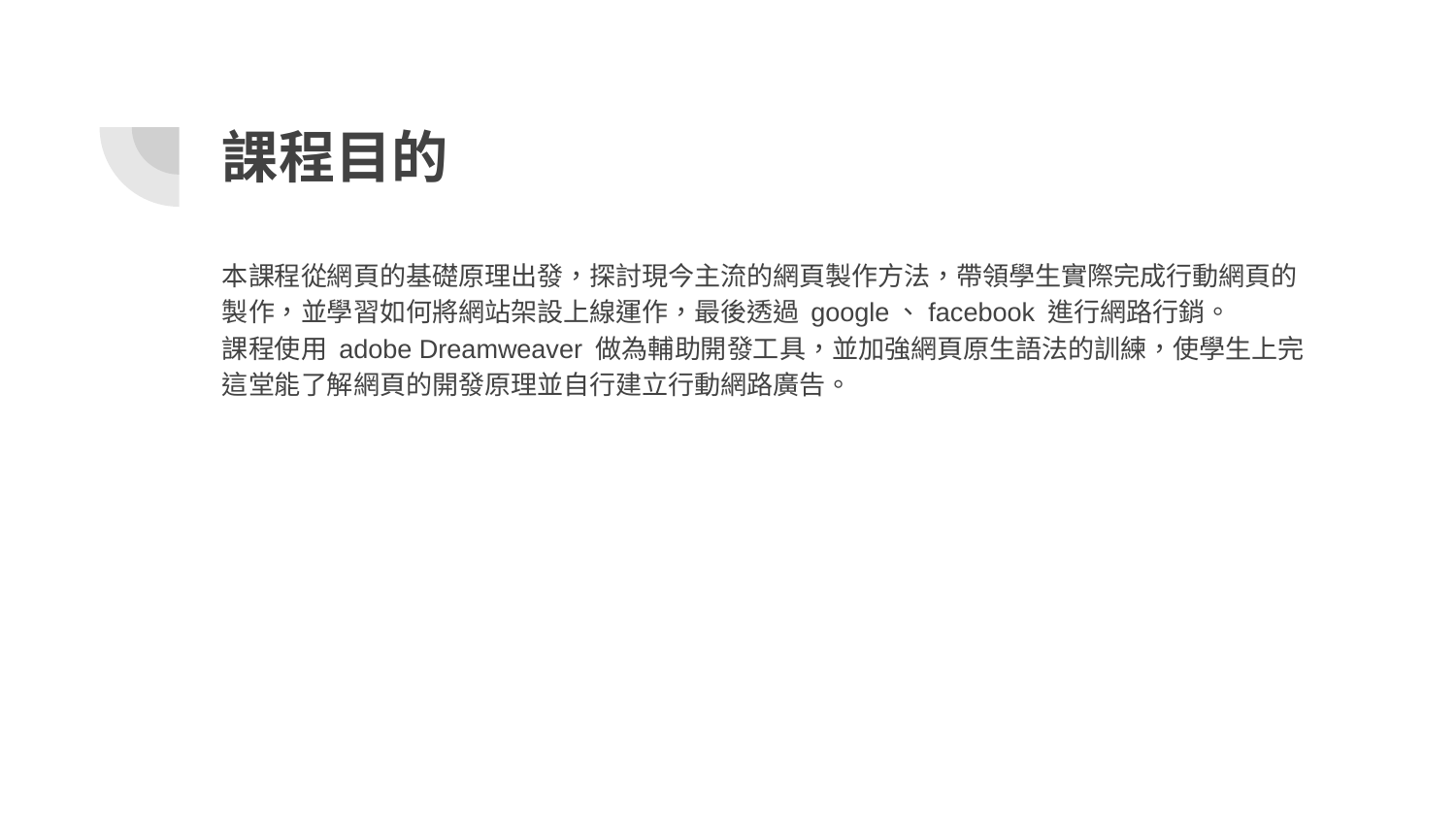

# 課程目的
本課程從網頁的基礎原理出發，探討現今主流的網頁製作方法，帶領學生實際完成行動網頁的製作，並學習如何將網站架設上線運作，最後透過 google、facebook 進行網路行銷。
課程使用 adobe Dreamweaver 做為輔助開發工具，並加強網頁原生語法的訓練，使學生上完這堂能了解網頁的開發原理並自行建立行動網路廣告。